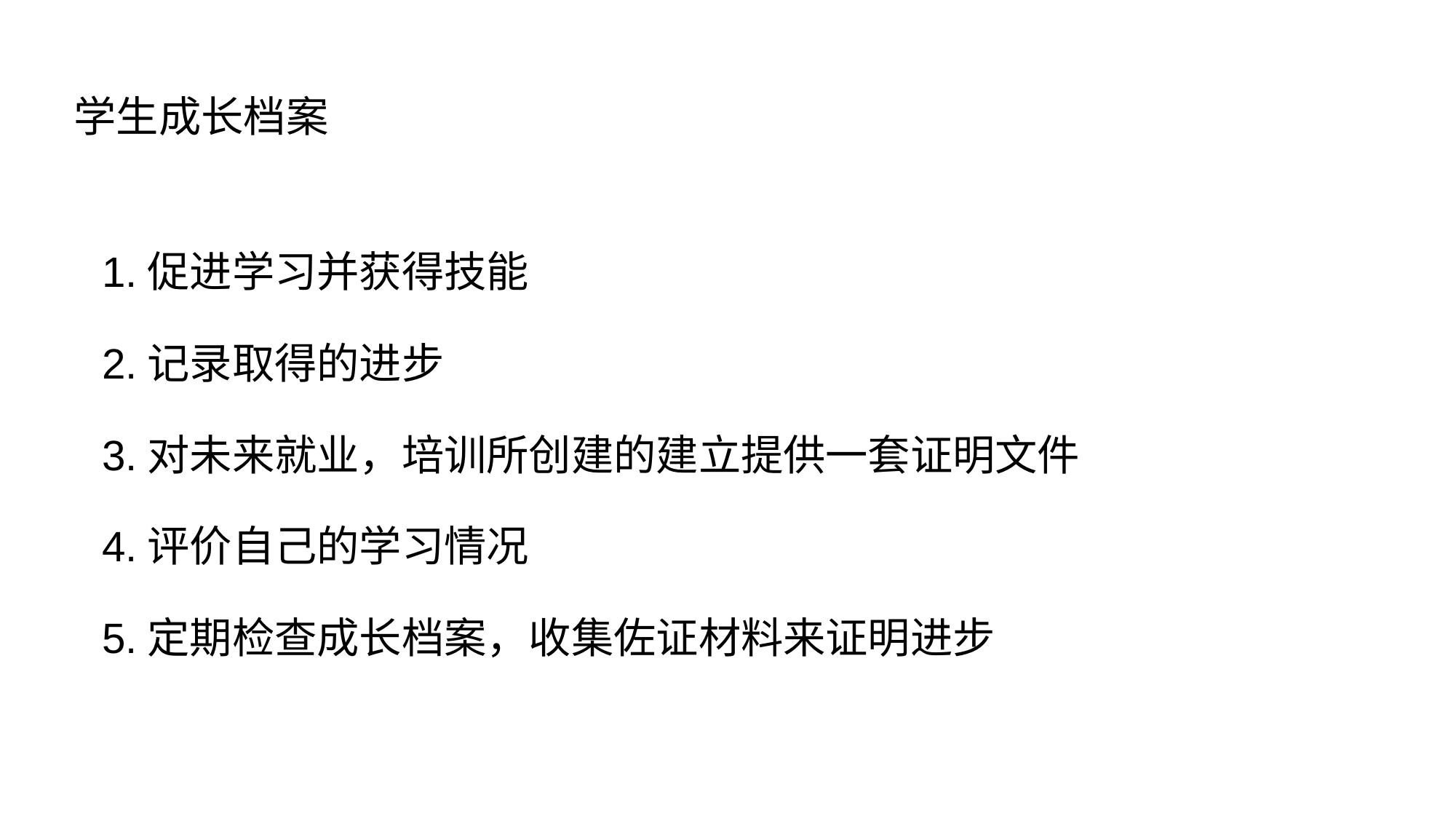

学生成长档案
1.促进学习并获得技能
2.记录取得的进步
3.对未来就业，培训所创建的建立提供一套证明文件
4.评价自己的学习情况
5.定期检查成长档案，收集佐证材料来证明进步